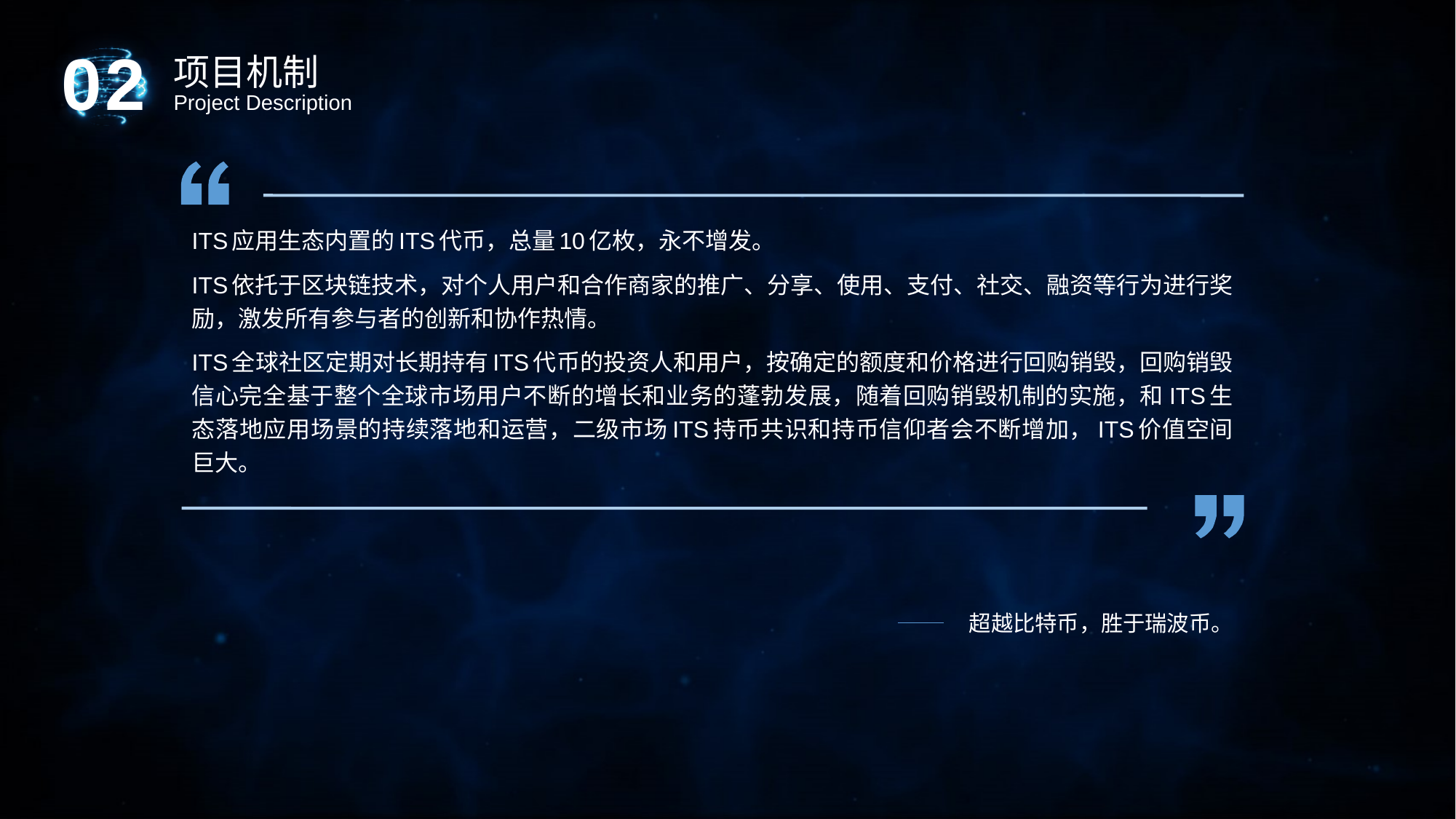

02
项目机制
Project Description

ITS应用生态内置的ITS代币，总量10亿枚，永不增发。
ITS依托于区块链技术，对个人用户和合作商家的推广、分享、使用、支付、社交、融资等行为进行奖励，激发所有参与者的创新和协作热情。
ITS全球社区定期对长期持有ITS代币的投资人和用户，按确定的额度和价格进行回购销毁，回购销毁信心完全基于整个全球市场用户不断的增长和业务的蓬勃发展，随着回购销毁机制的实施，和ITS生态落地应用场景的持续落地和运营，二级市场ITS持币共识和持币信仰者会不断增加，ITS价值空间巨大。

超越比特币，胜于瑞波币。